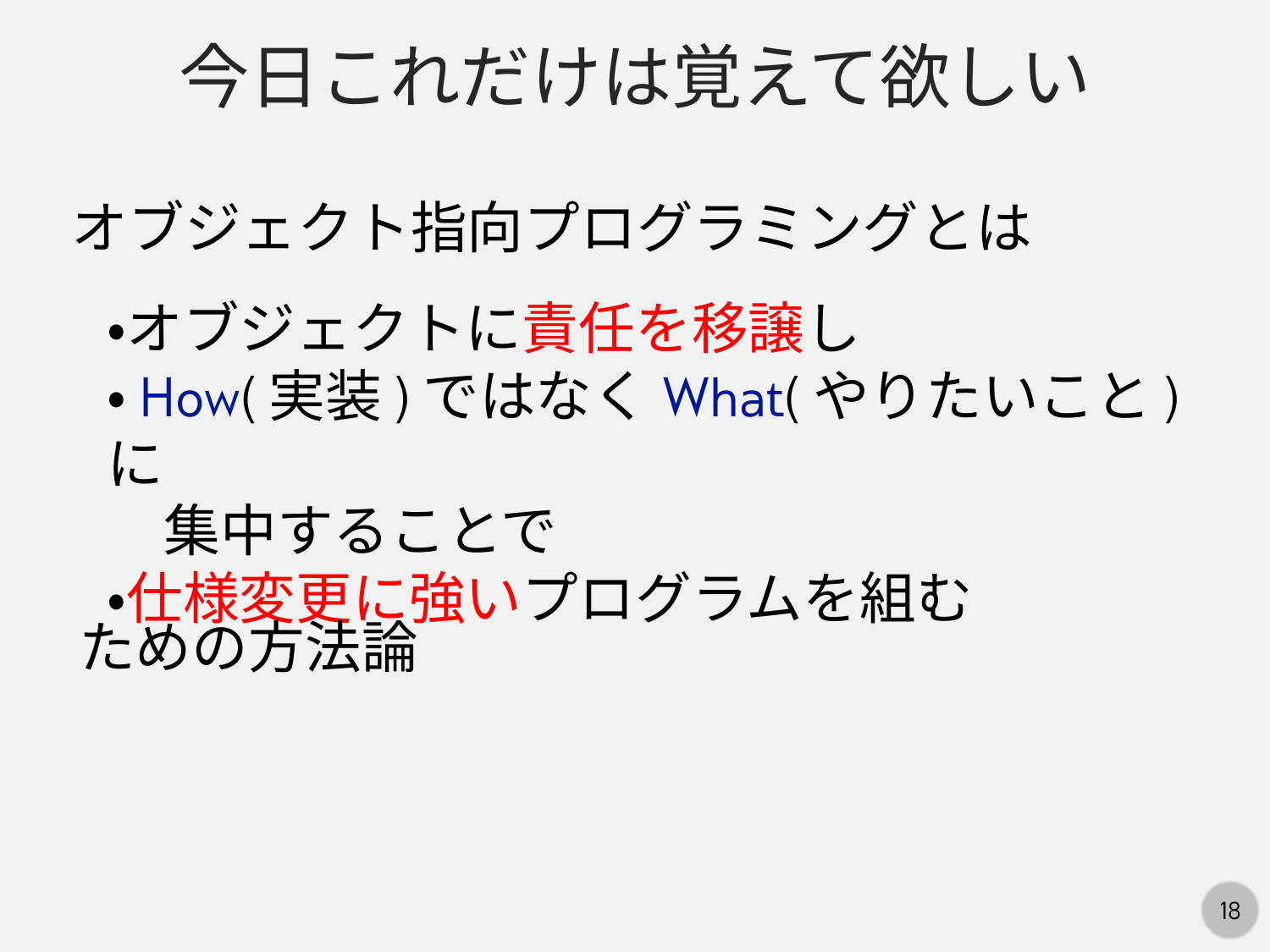

今日これだけは覚えて欲しい
オブジェクト指向プログラミングとは
・オブジェクトに責任を移譲し
・How(実装)ではなくWhat(やりたいこと)に
　集中することで
・仕様変更に強いプログラムを組む
ための方法論